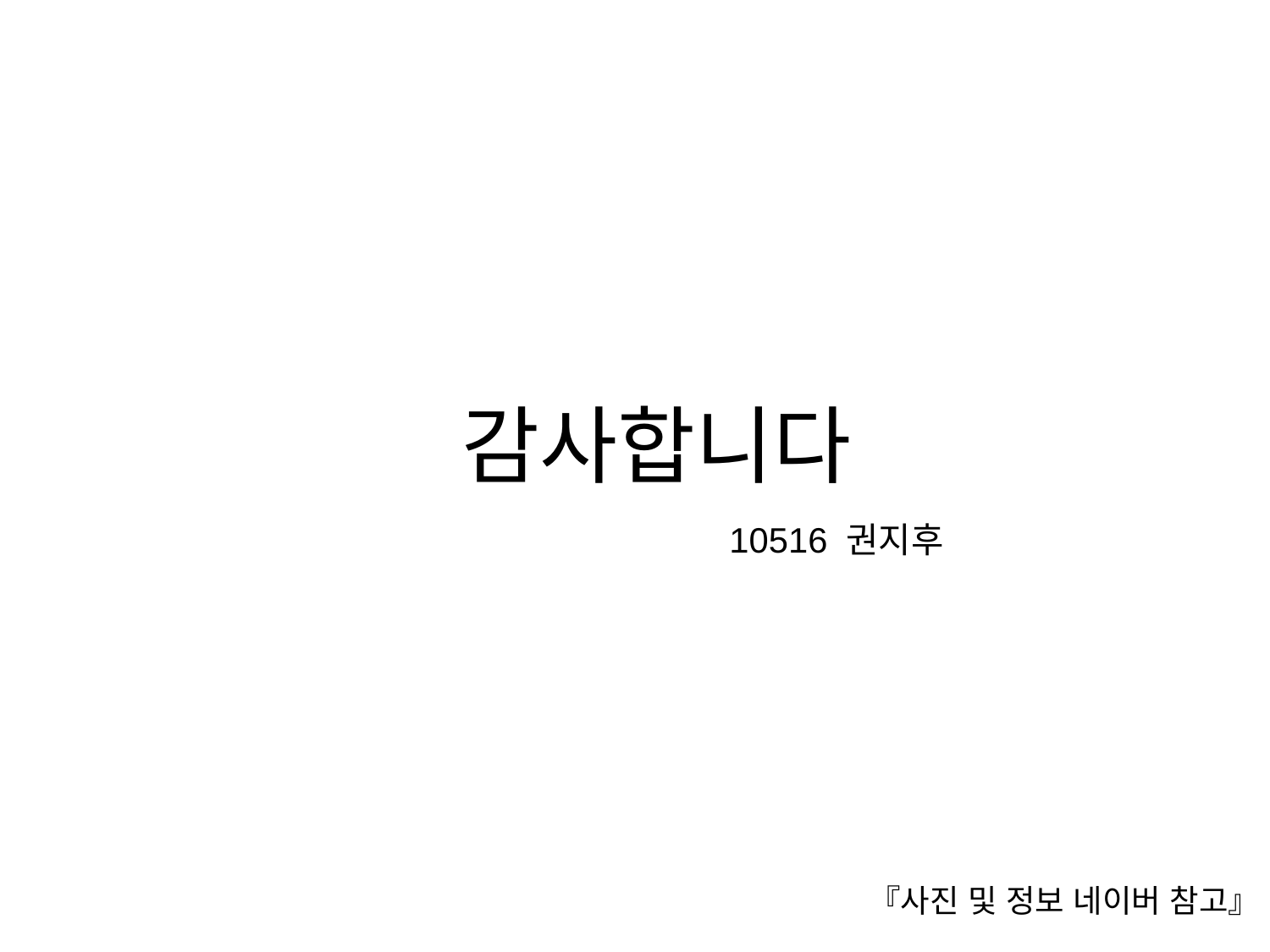

감사합니다
10516 권지후
『사진 및 정보 네이버 참고』